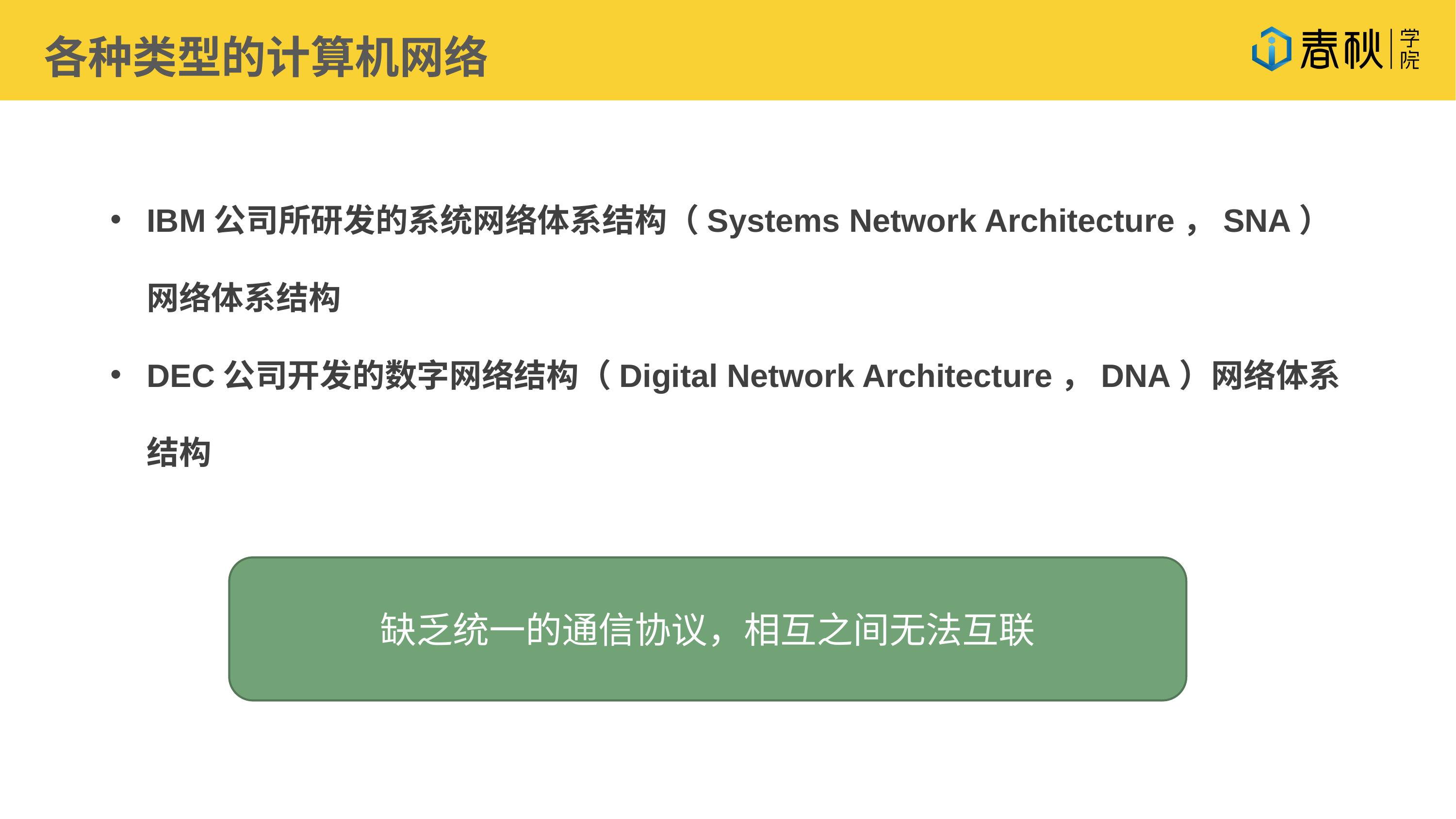

各种类型的计算机网络
IBM公司所研发的系统网络体系结构（Systems Network Architecture，SNA）网络体系结构
DEC公司开发的数字网络结构（Digital Network Architecture，DNA）网络体系结构
缺乏统一的通信协议，相互之间无法互联